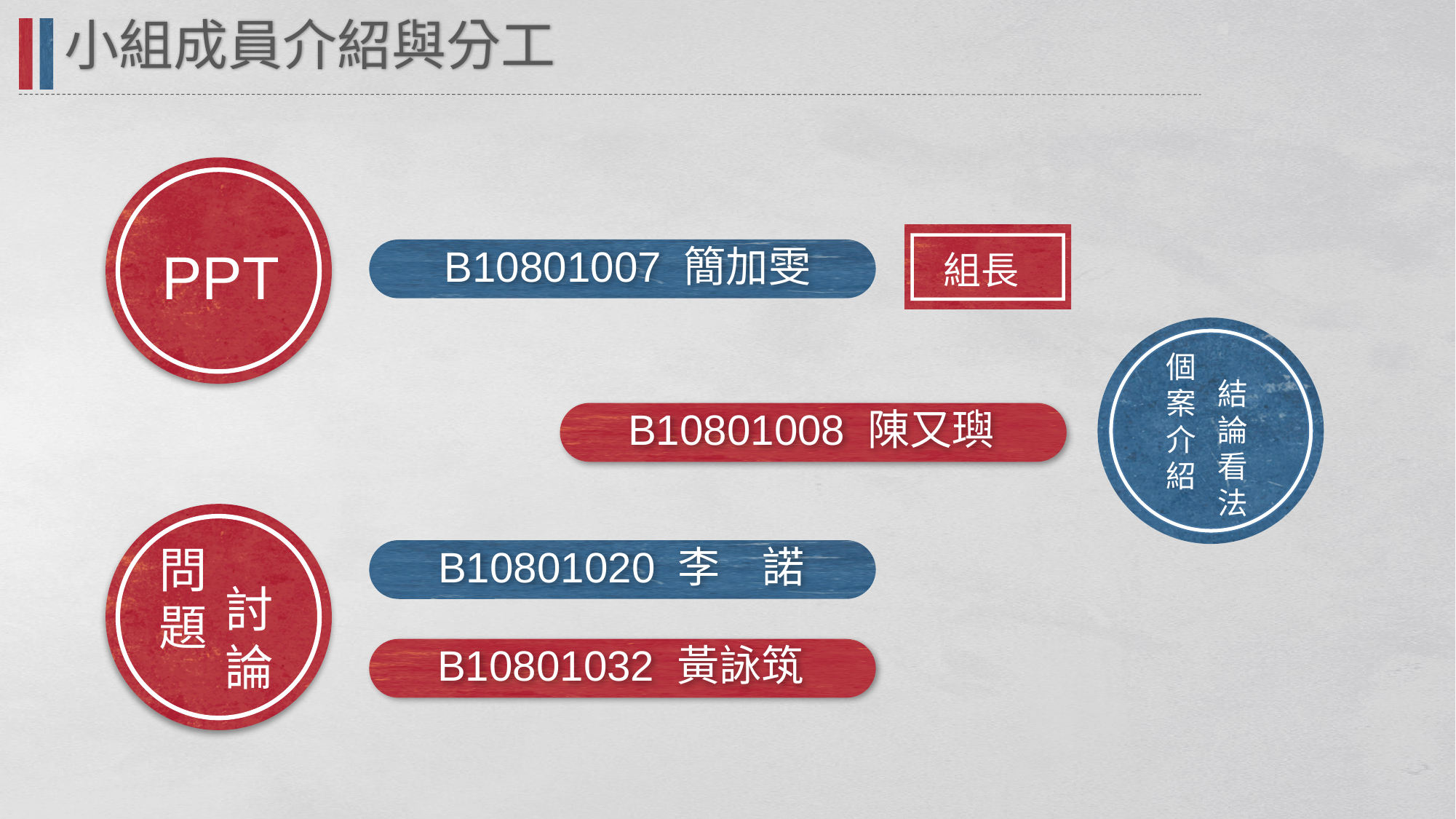

小組成員介紹與分工

PPT
B10801007 簡加雯

組長

個案介紹
結論看法
B10801008 陳又璵

問題
B10801020 李　諾

討論

B10801032 黃詠筑